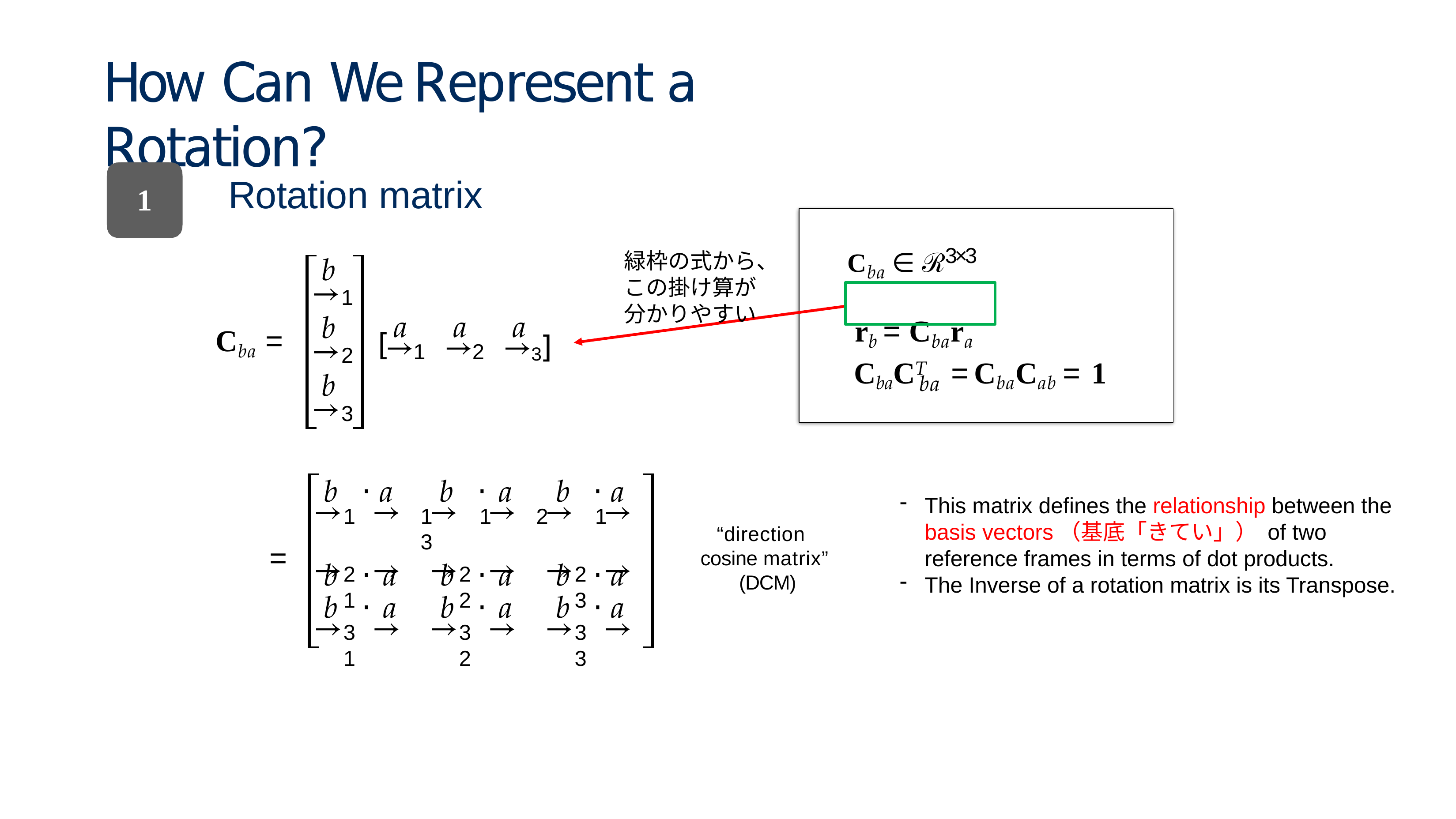

# How Can We Represent a Rotation?

Rotation matrix
1

Cba ∈ ℛ3×3
rb = Cbara
緑枠の式から、この掛け算が分かりやすい
b
1
b
2
b
3

a	a	a
Cba =
[
3]
1
2

CbaCT	= CbaCab = 1
ba

b	⋅ a
b	⋅  a	b	⋅ a

This matrix defines the relationship between the basis vectors（基底「きてい」） of two reference frames in terms of dot products.
The Inverse of a rotation matrix is its Transpose.
1	1	1	2	1	3
b	⋅  a	b	⋅  a	b	⋅ a

“direction  cosine matrix”  (DCM)
=
2	1
2	2
2	3

b	⋅  a	b	⋅  a	b	⋅ a
3	1
3	2
3	3